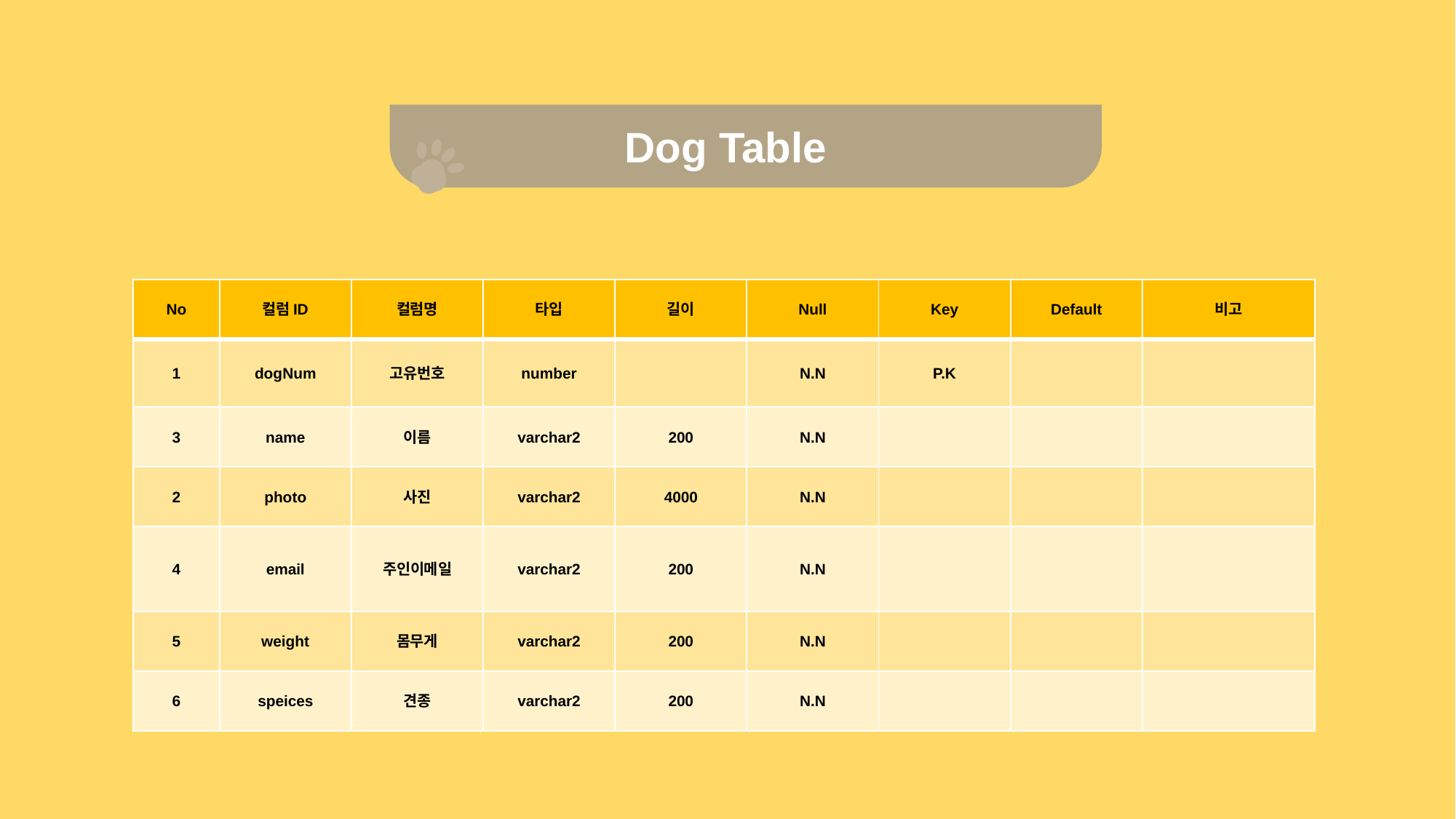

Dog Table

| No | 컬럼ID | 컬럼명 | 타입 | 길이 | Null | Key | Default | 비고 |
| --- | --- | --- | --- | --- | --- | --- | --- | --- |
| 1 | dogNum | 고유번호 | number |  | N.N | P.K |  |  |
| 3 | name | 이름 | varchar2 | 200 | N.N |  |  |  |
| 2 | photo | 사진 | varchar2 | 4000 | N.N |  |  |  |
| 4 | email | 주인이메일 | varchar2 | 200 | N.N |  |  |  |
| 5 | weight | 몸무게 | varchar2 | 200 | N.N |  |  |  |
| 6 | speices | 견종 | varchar2 | 200 | N.N |  |  |  |